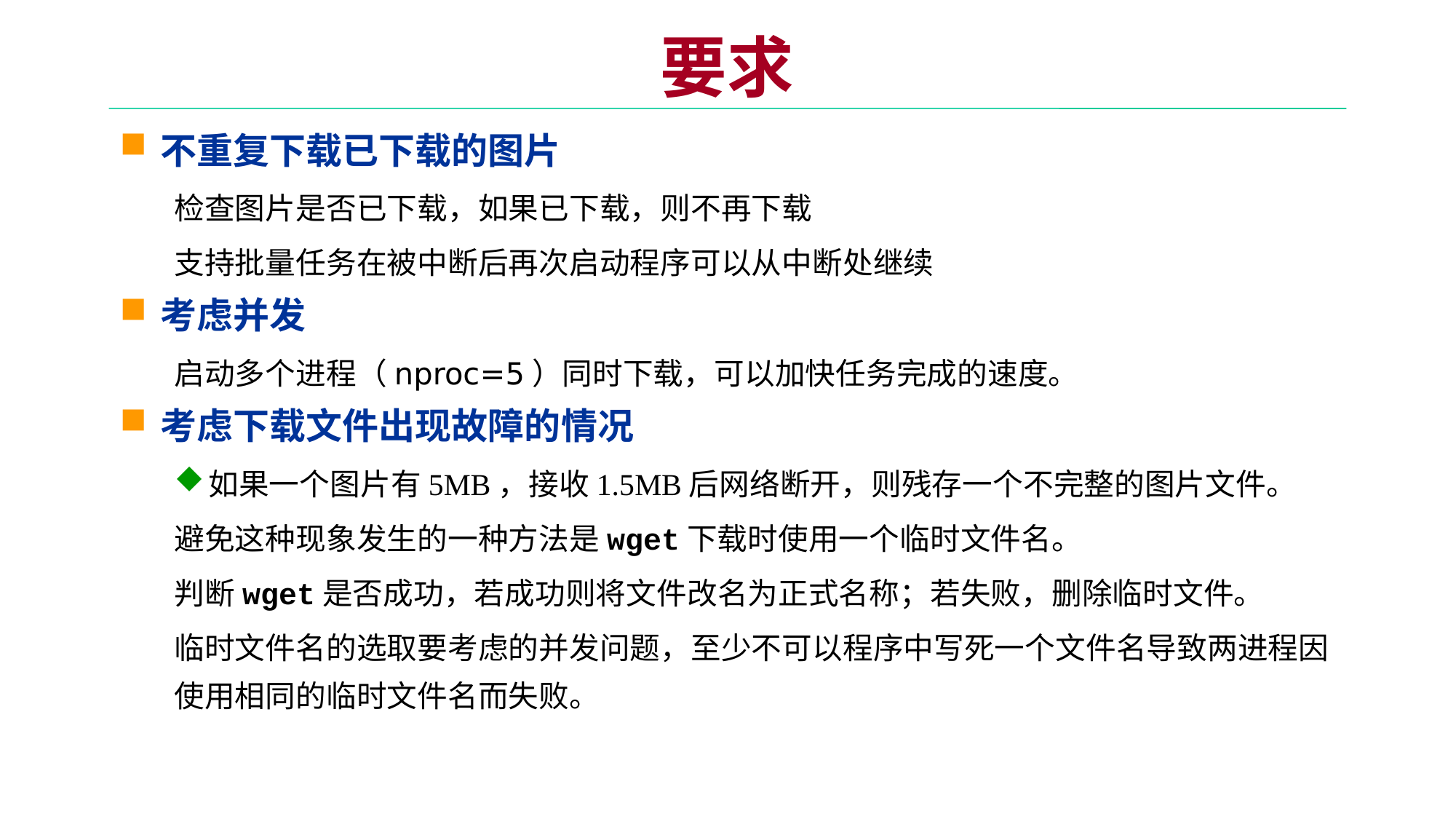

# 要求
不重复下载已下载的图片
检查图片是否已下载，如果已下载，则不再下载
支持批量任务在被中断后再次启动程序可以从中断处继续
考虑并发
启动多个进程（nproc=5）同时下载，可以加快任务完成的速度。
考虑下载文件出现故障的情况
如果一个图片有5MB，接收1.5MB后网络断开，则残存一个不完整的图片文件。
避免这种现象发生的一种方法是wget下载时使用一个临时文件名。
判断wget是否成功，若成功则将文件改名为正式名称；若失败，删除临时文件。
临时文件名的选取要考虑的并发问题，至少不可以程序中写死一个文件名导致两进程因使用相同的临时文件名而失败。